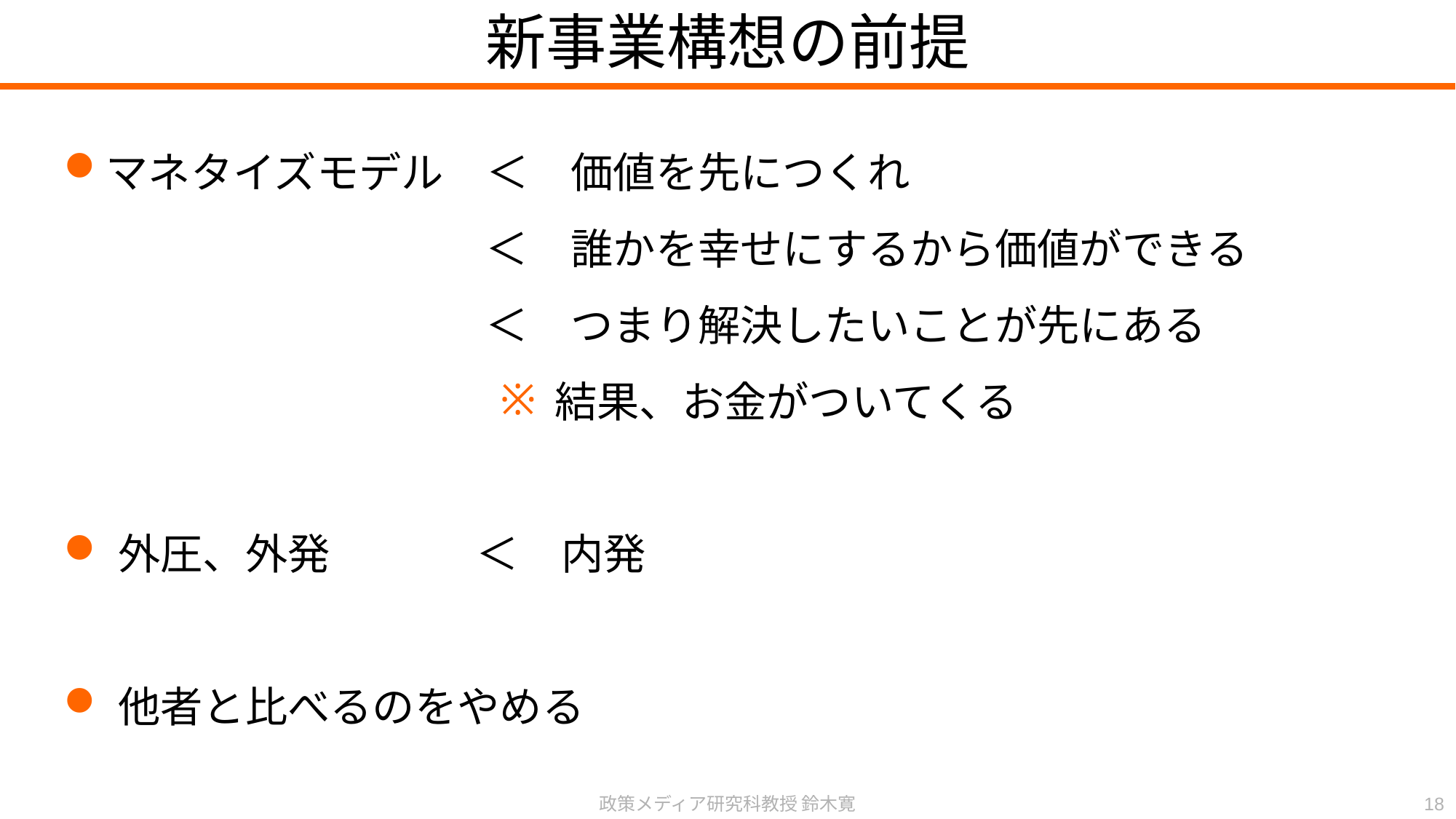

新事業構想の前提
マネタイズモデル　＜　価値を先につくれ
　　　　　　　　　＜　誰かを幸せにするから価値ができる
　　　　　　　　　＜　つまり解決したいことが先にある
結果、お金がついてくる
外圧、外発　　　  ＜　内発
他者と比べるのをやめる
政策メディア研究科教授 鈴木寛
18